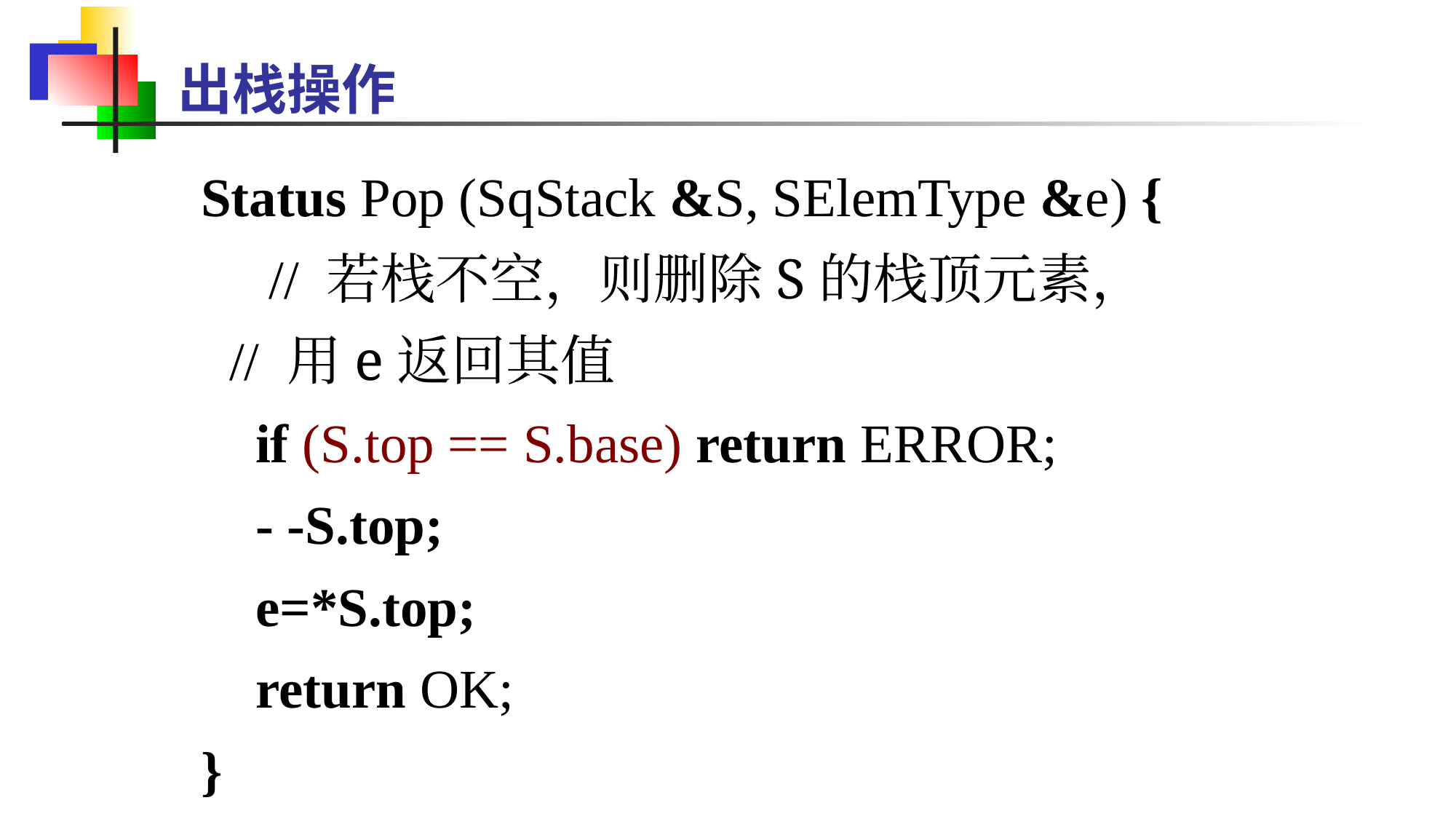

# 出栈操作
Status Pop (SqStack &S, SElemType &e) {
     // 若栈不空，则删除S的栈顶元素，
  // 用e返回其值
    if (S.top == S.base) return ERROR;
    - -S.top;
    e=*S.top;
    return OK;
}